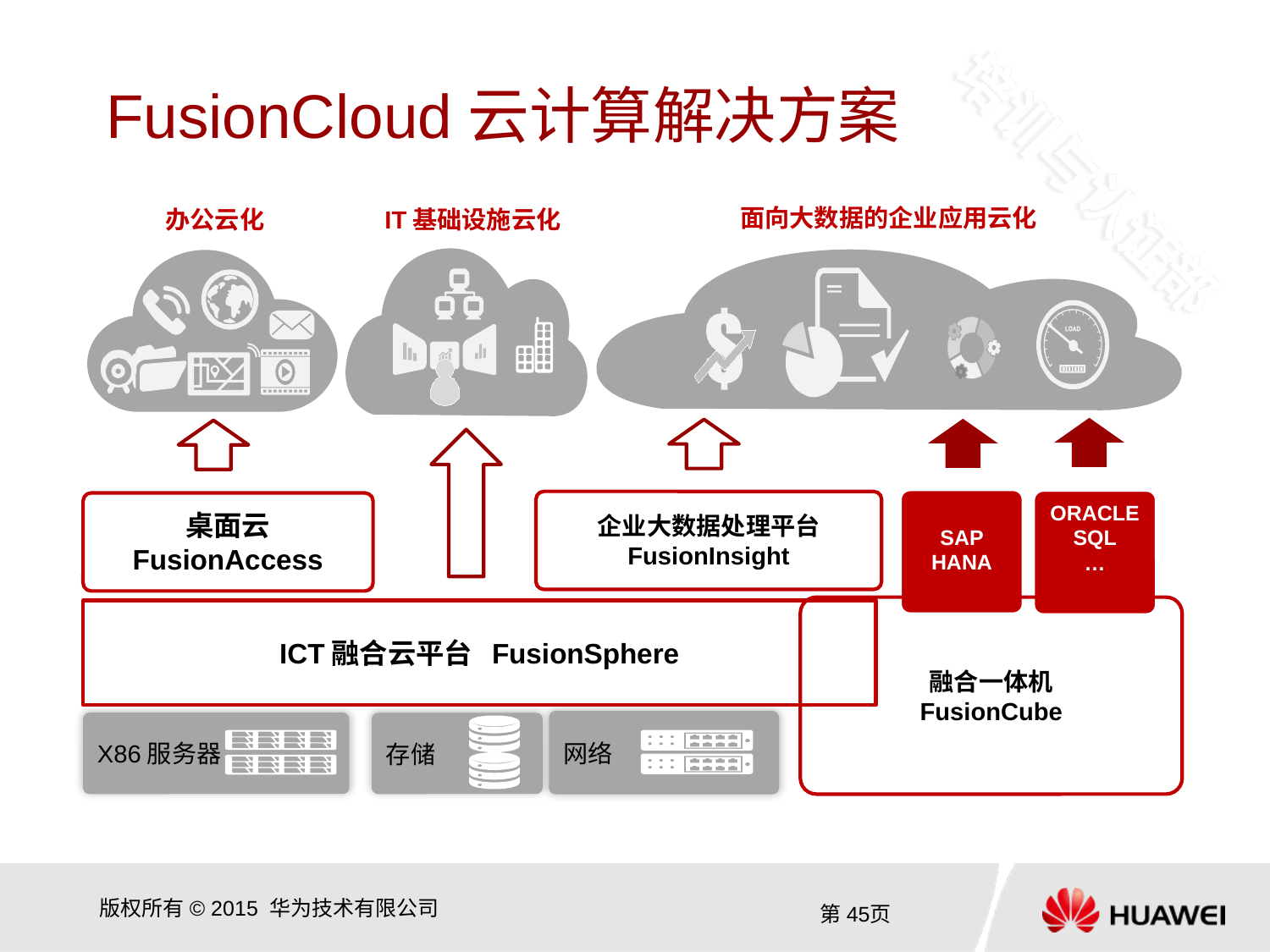

# FusionCloud云计算解决方案
面向大数据的企业应用云化
办公云化
IT基础设施云化

SAP HANA
ORACLE
SQL
…
企业大数据处理平台 FusionInsight
桌面云 FusionAccess
融合一体机
FusionCube
ICT融合云平台  FusionSphere
网络
X86服务器
存储